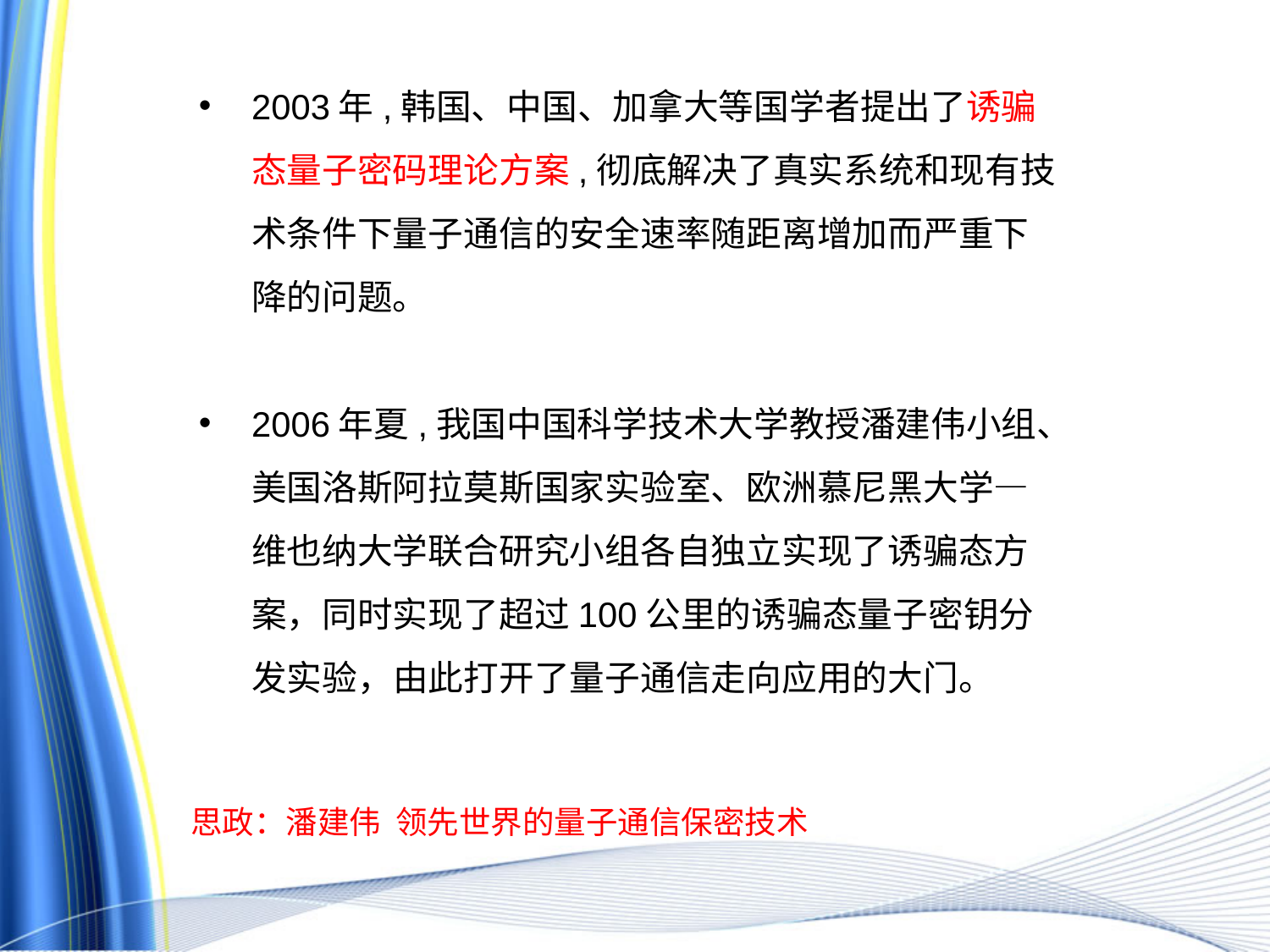

2003年,韩国、中国、加拿大等国学者提出了诱骗态量子密码理论方案,彻底解决了真实系统和现有技术条件下量子通信的安全速率随距离增加而严重下降的问题。

2006年夏,我国中国科学技术大学教授潘建伟小组、美国洛斯阿拉莫斯国家实验室、欧洲慕尼黑大学—维也纳大学联合研究小组各自独立实现了诱骗态方案，同时实现了超过100公里的诱骗态量子密钥分发实验，由此打开了量子通信走向应用的大门。
思政：潘建伟  领先世界的量子通信保密技术